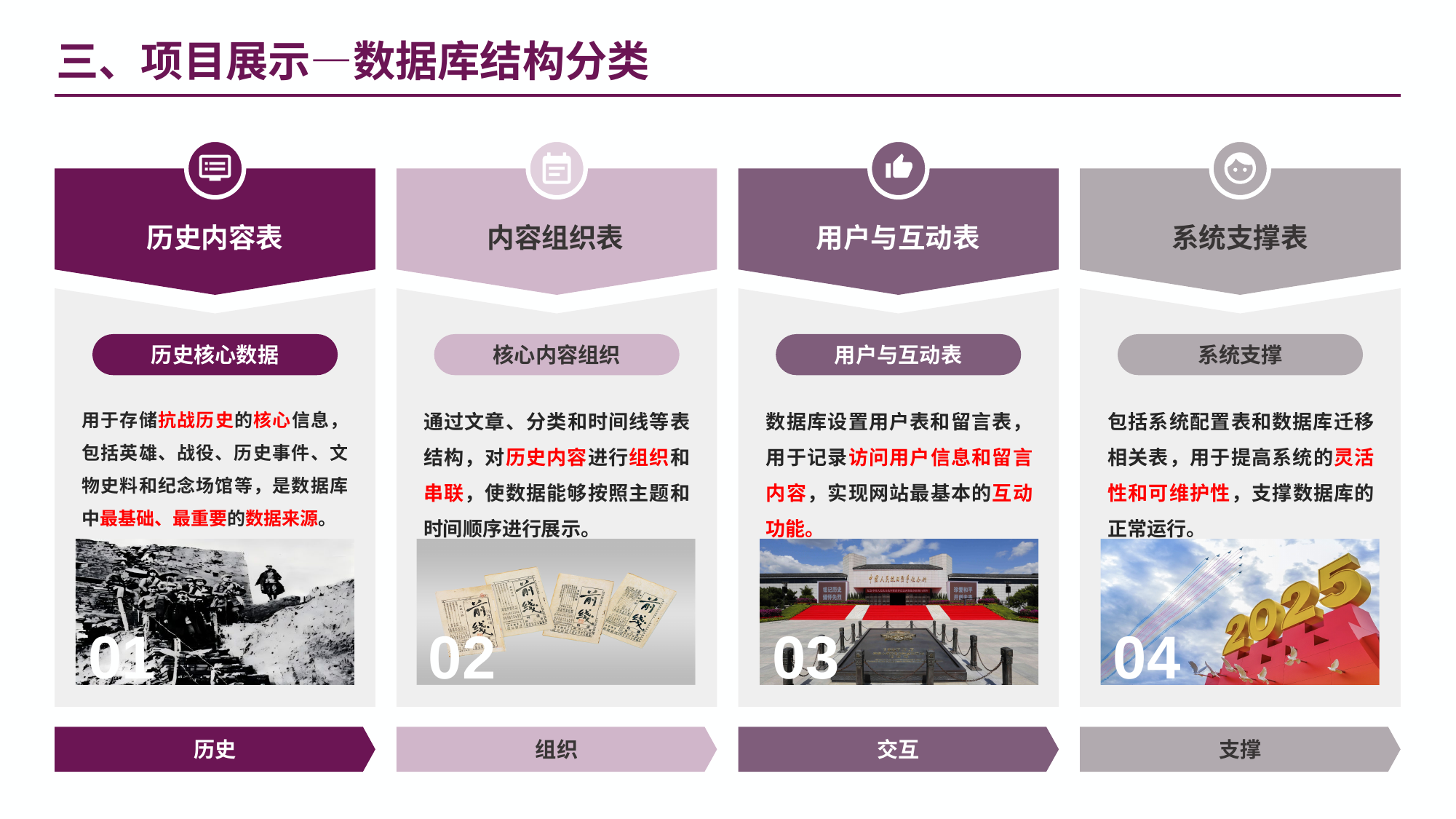

三、项目展示—数据库结构分类

历史内容表
内容组织表
用户与互动表
系统支撑表

历史核心数据
核心内容组织
用户与互动表
系统支撑
数据库设置用户表和留言表，用于记录访问用户信息和留言内容，实现网站最基本的互动功能。
用于存储抗战历史的核心信息，包括英雄、战役、历史事件、文物史料和纪念场馆等，是数据库中最基础、最重要的数据来源。
通过文章、分类和时间线等表结构，对历史内容进行组织和串联，使数据能够按照主题和时间顺序进行展示。
包括系统配置表和数据库迁移相关表，用于提高系统的灵活性和可维护性，支撑数据库的正常运行。

01
02
03
04
历史
组织
交互
支撑